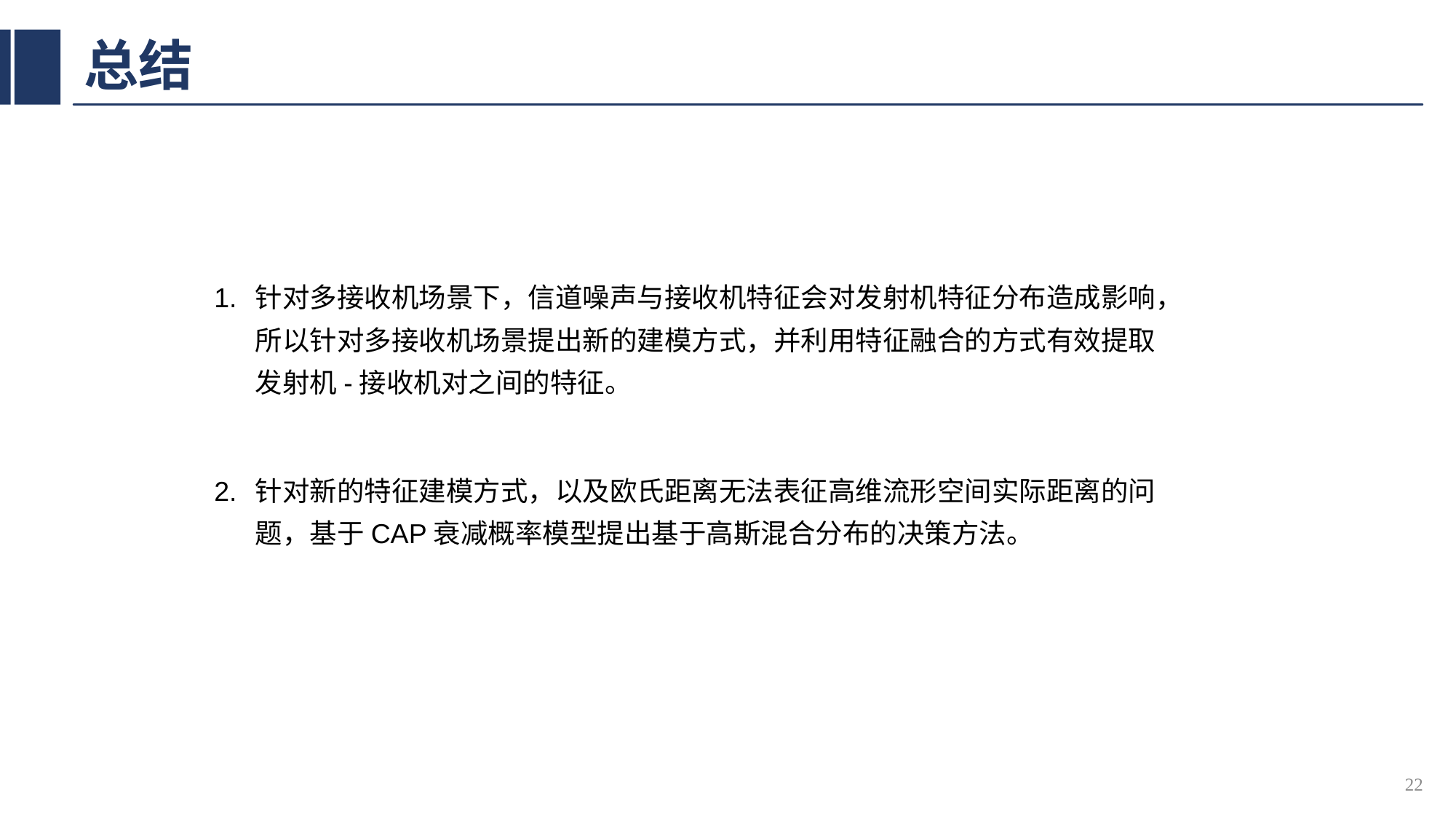

# 总结
针对多接收机场景下，信道噪声与接收机特征会对发射机特征分布造成影响，所以针对多接收机场景提出新的建模方式，并利用特征融合的方式有效提取发射机-接收机对之间的特征。

针对新的特征建模方式，以及欧氏距离无法表征高维流形空间实际距离的问题，基于CAP衰减概率模型提出基于高斯混合分布的决策方法。
22